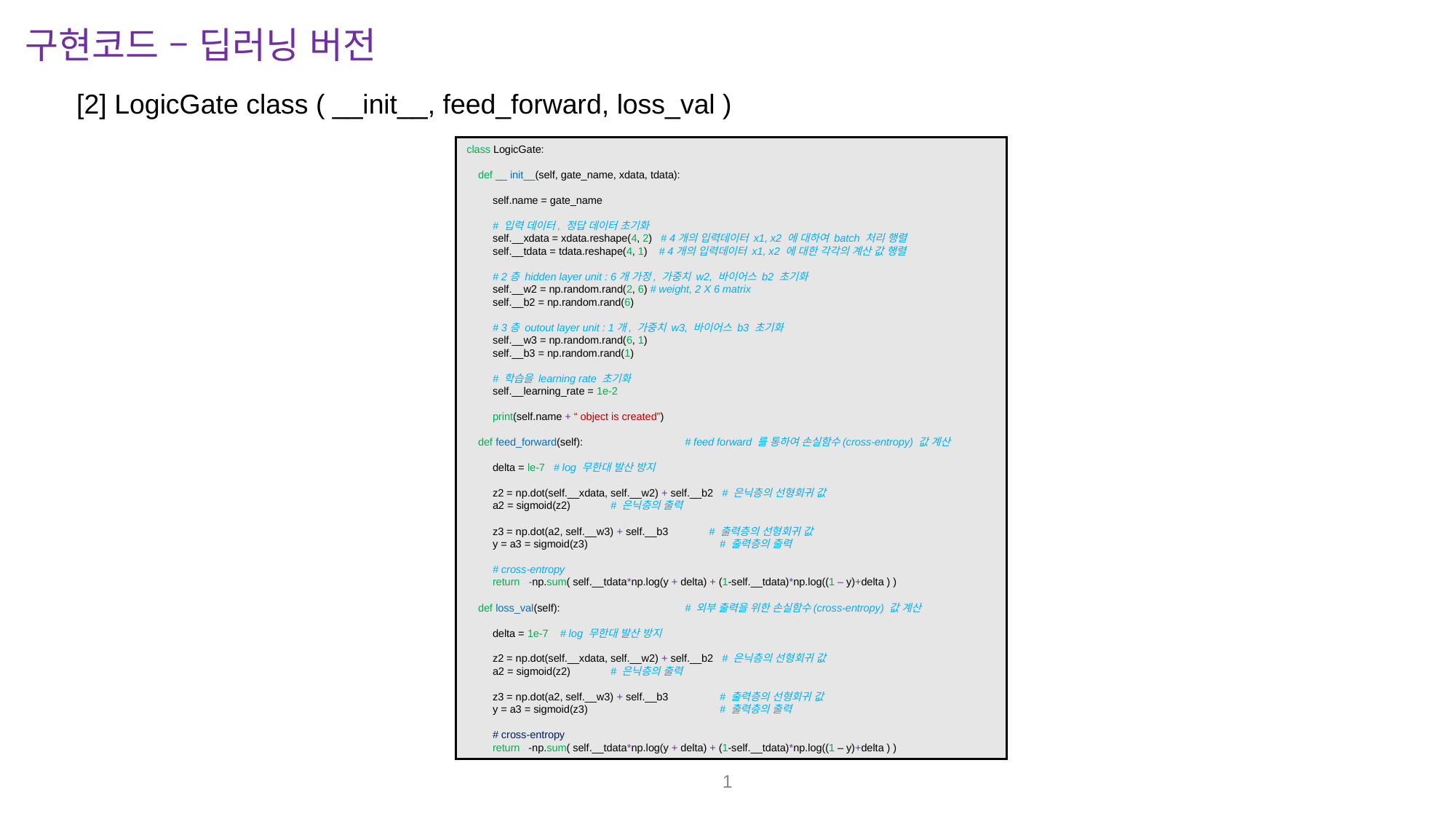

구현코드 – 딥러닝 버전
[2] LogicGate class ( __init__, feed_forward, loss_val )
class LogicGate:

    def __ init__(self, gate_name, xdata, tdata):

         self.name = gate_name

         # 입력 데이터, 정답 데이터 초기화
         self.__xdata = xdata.reshape(4, 2)   # 4개의 입력데이터 x1, x2 에 대하여 batch 처리 행렬
         self.__tdata = tdata.reshape(4, 1)    # 4개의 입력데이터 x1, x2 에 대한 각각의 계산 값 행렬

         # 2층 hidden layer unit : 6개 가정, 가중치 w2, 바이어스 b2 초기화
         self.__w2 = np.random.rand(2, 6) # weight, 2 X 6 matrix
         self.__b2 = np.random.rand(6)

         # 3층 outout layer unit : 1개, 가중치 w3, 바이어스 b3 초기화
         self.__w3 = np.random.rand(6, 1)
         self.__b3 = np.random.rand(1)

         # 학습을 learning rate 초기화
         self.__learning_rate = 1e-2

         print(self.name + “ object is created”)

    def feed_forward(self):	# feed forward 를 통하여 손실함수(cross-entropy) 값 계산

         delta = le-7   # log 무한대 발산 방지

         z2 = np.dot(self.__xdata, self.__w2) + self.__b2   # 은닉층의 선형회귀 값
         a2 = sigmoid(z2)	            # 은닉층의 출력

         z3 = np.dot(a2, self.__w3) + self.__b3              # 출력층의 선형회귀 값
         y = a3 = sigmoid(z3)	            # 출력층의 출력

         # cross-entropy
         return   -np.sum( self.__tdata*np.log(y + delta) + (1-self.__tdata)*np.log((1 – y)+delta ) )

    def loss_val(self):		# 외부 출력을 위한 손실함수(cross-entropy) 값 계산

         delta = 1e-7    # log 무한대 발산 방지

         z2 = np.dot(self.__xdata, self.__w2) + self.__b2   # 은닉층의 선형회귀 값
         a2 = sigmoid(z2)	            # 은닉층의 출력

         z3 = np.dot(a2, self.__w3) + self.__b3	            # 출력층의 선형회귀 값
         y = a3 = sigmoid(z3)	            # 출력층의 출력

         # cross-entropy
         return   -np.sum( self.__tdata*np.log(y + delta) + (1-self.__tdata)*np.log((1 – y)+delta ) )
1